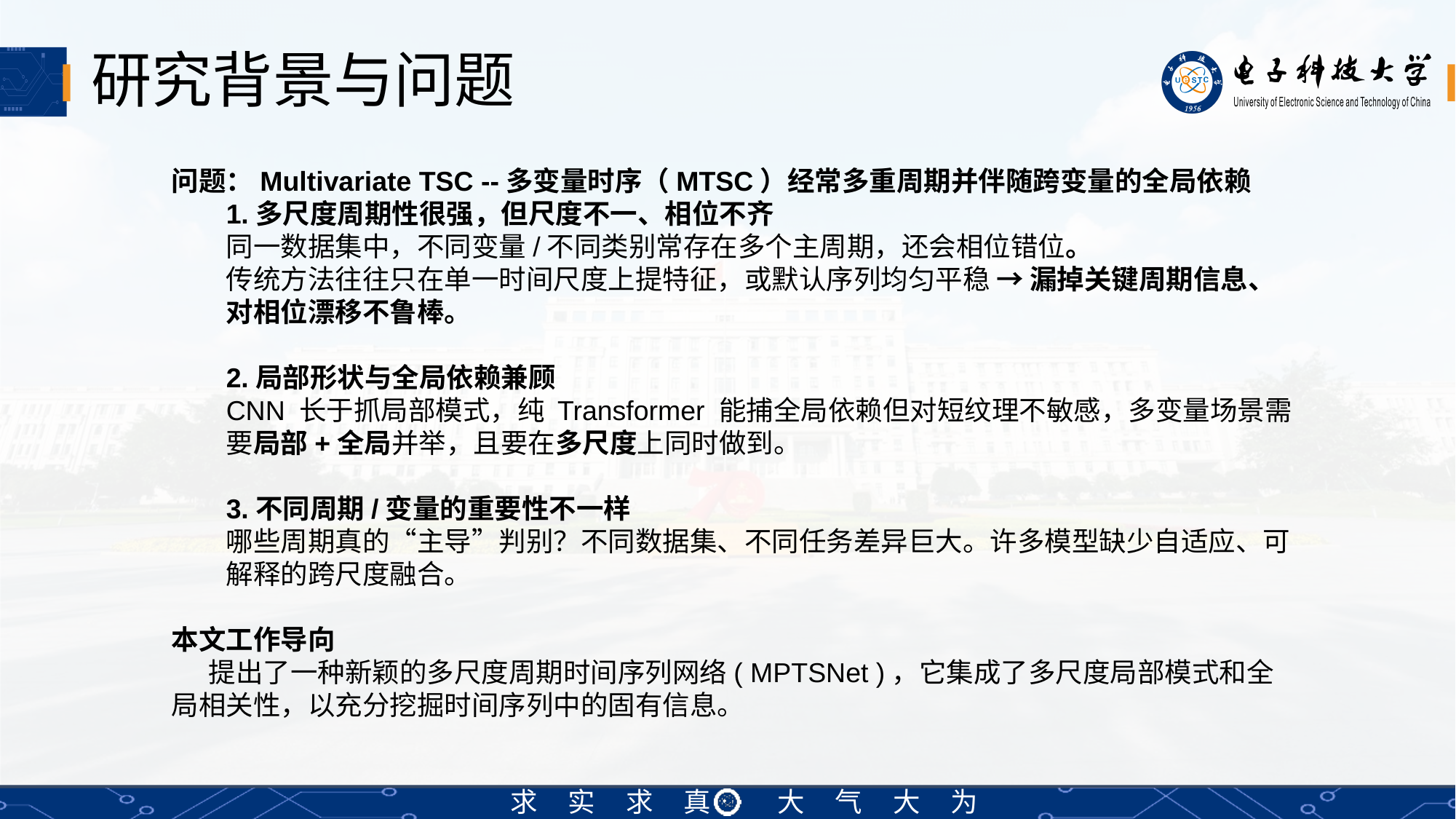

# 研究背景与问题
问题：Multivariate TSC --多变量时序（MTSC）经常多重周期并伴随跨变量的全局依赖
1.多尺度周期性很强，但尺度不一、相位不齐
同一数据集中，不同变量/不同类别常存在多个主周期，还会相位错位。
传统方法往往只在单一时间尺度上提特征，或默认序列均匀平稳 → 漏掉关键周期信息、对相位漂移不鲁棒。

2.局部形状与全局依赖兼顾
CNN 长于抓局部模式，纯 Transformer 能捕全局依赖但对短纹理不敏感，多变量场景需要局部+全局并举，且要在多尺度上同时做到。

3.不同周期/变量的重要性不一样
哪些周期真的“主导”判别？不同数据集、不同任务差异巨大。许多模型缺少自适应、可解释的跨尺度融合。

本文工作导向
      提出了一种新颖的多尺度周期时间序列网络( MPTSNet )，它集成了多尺度局部模式和全局相关性，以充分挖掘时间序列中的固有信息。